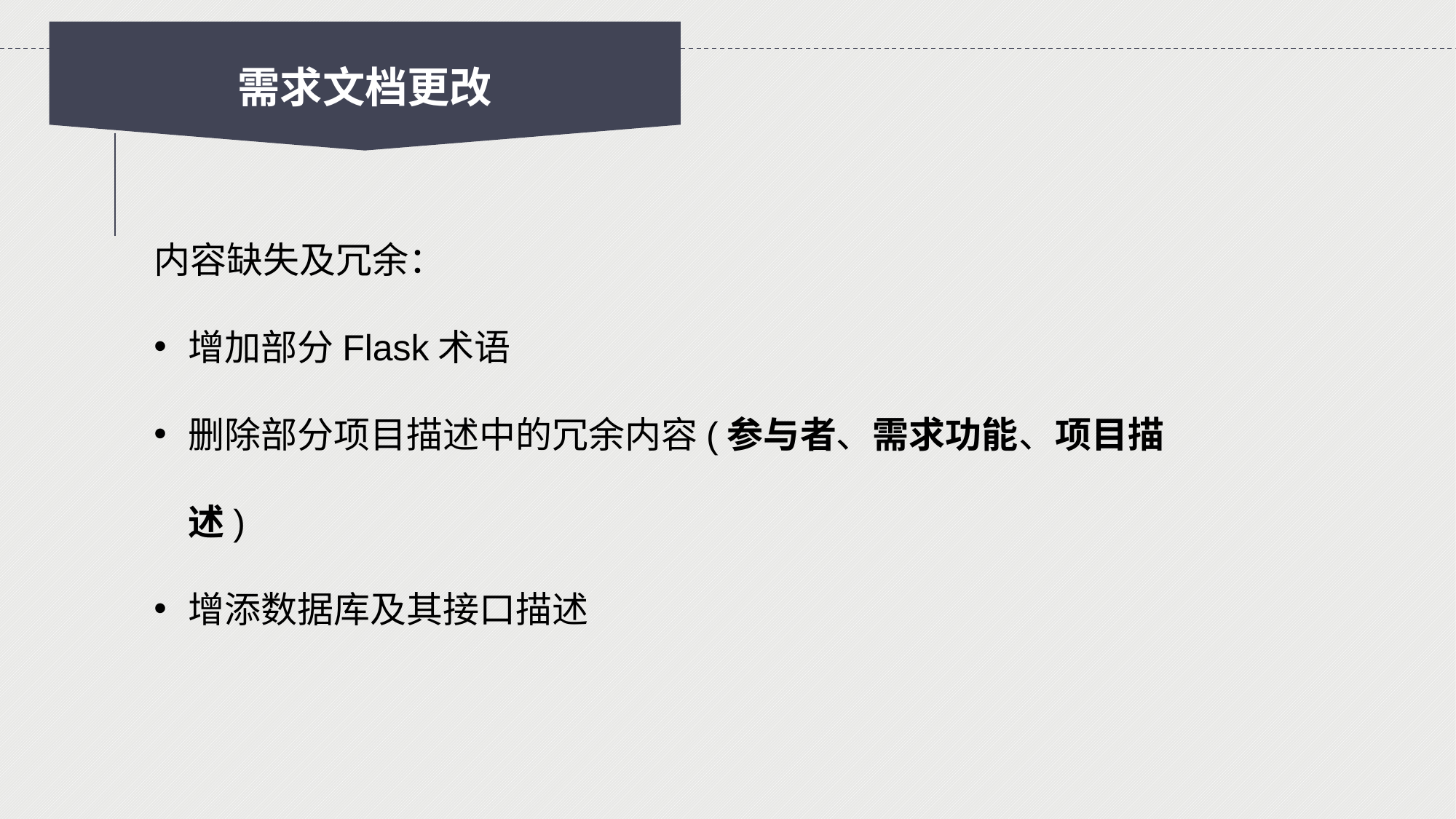

需求文档更改
内容缺失及冗余：
增加部分Flask术语
删除部分项目描述中的冗余内容(参与者、需求功能、项目描述)
增添数据库及其接口描述